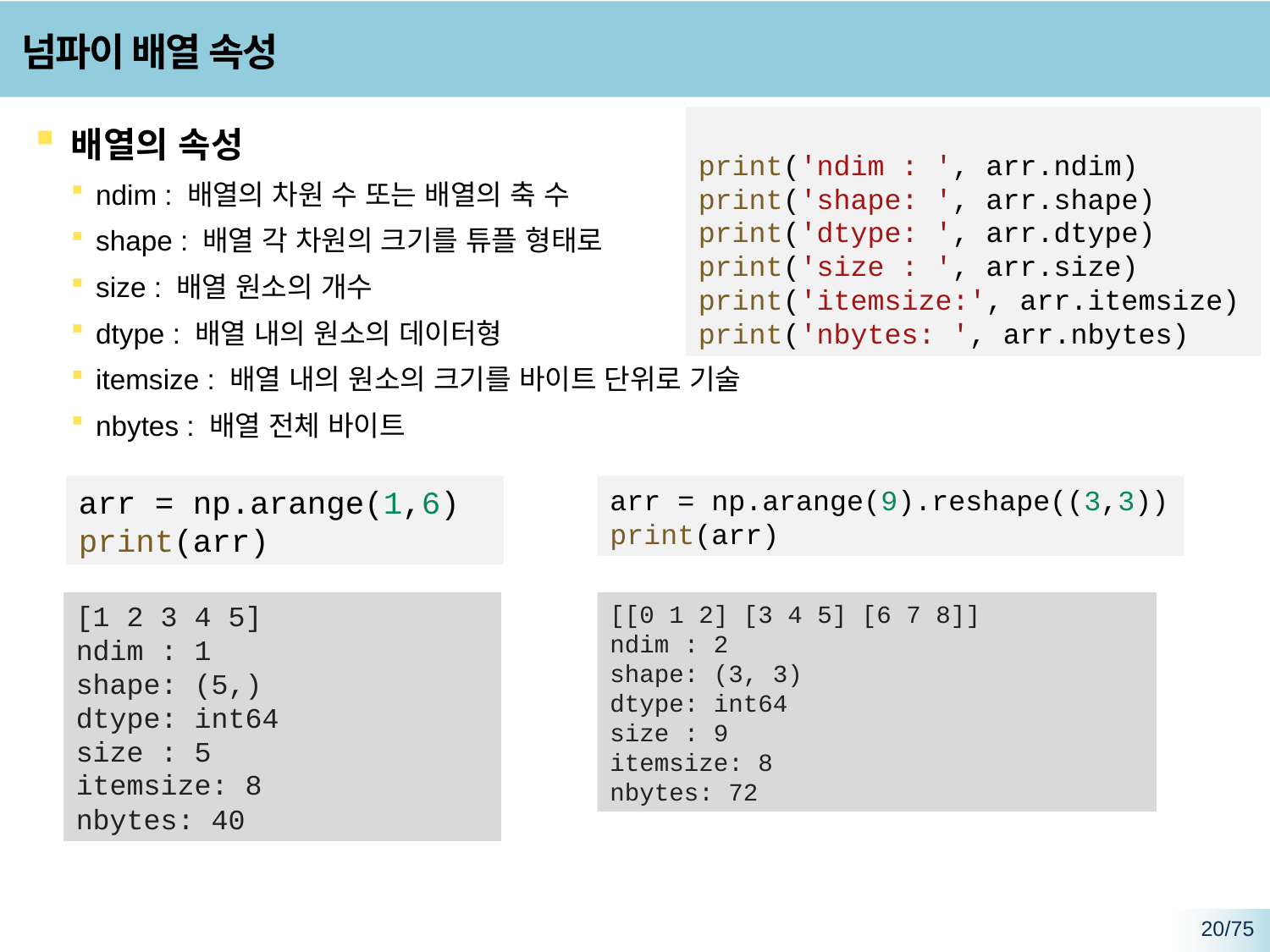

# 넘파이 배열 속성
print('ndim : ', arr.ndim)
print('shape: ', arr.shape)
print('dtype: ', arr.dtype)
print('size : ', arr.size)
print('itemsize:', arr.itemsize)
print('nbytes: ', arr.nbytes)
배열의 속성
ndim : 배열의 차원 수 또는 배열의 축 수
shape : 배열 각 차원의 크기를 튜플 형태로
size : 배열 원소의 개수
dtype : 배열 내의 원소의 데이터형
itemsize : 배열 내의 원소의 크기를 바이트 단위로 기술
nbytes : 배열 전체 바이트
arr = np.arange(1,6)
print(arr)
arr = np.arange(9).reshape((3,3))
print(arr)
[1 2 3 4 5]
ndim : 1
shape: (5,)
dtype: int64
size : 5
itemsize: 8
nbytes: 40
[[0 1 2] [3 4 5] [6 7 8]]
ndim : 2
shape: (3, 3)
dtype: int64
size : 9
itemsize: 8
nbytes: 72